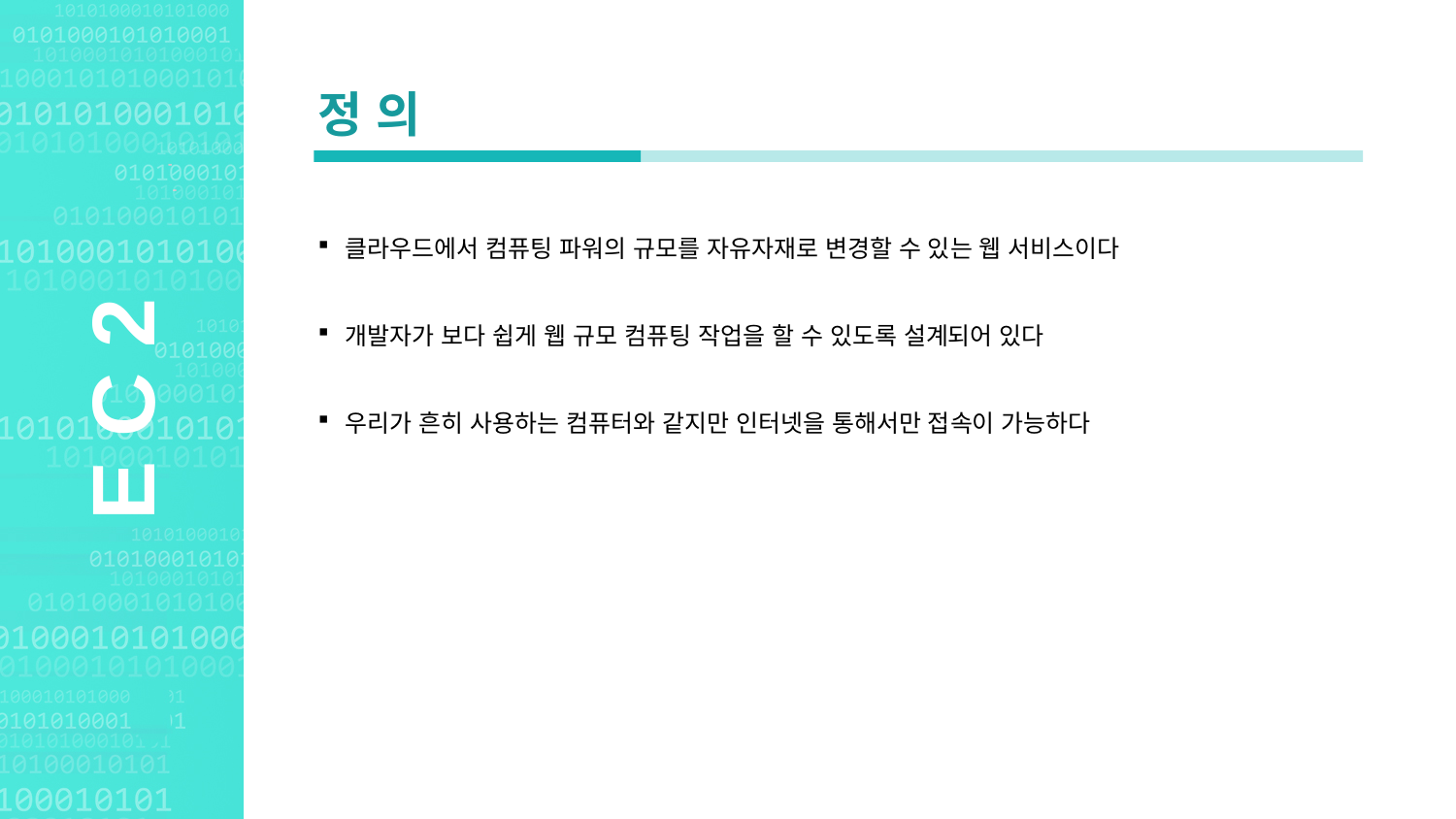

Agenda Style
정 의

클라우드에서 컴퓨팅 파워의 규모를 자유자재로 변경할 수 있는 웹 서비스이다

개발자가 보다 쉽게 웹 규모 컴퓨팅 작업을 할 수 있도록 설계되어 있다

우리가 흔히 사용하는 컴퓨터와 같지만 인터넷을 통해서만 접속이 가능하다

E C 2